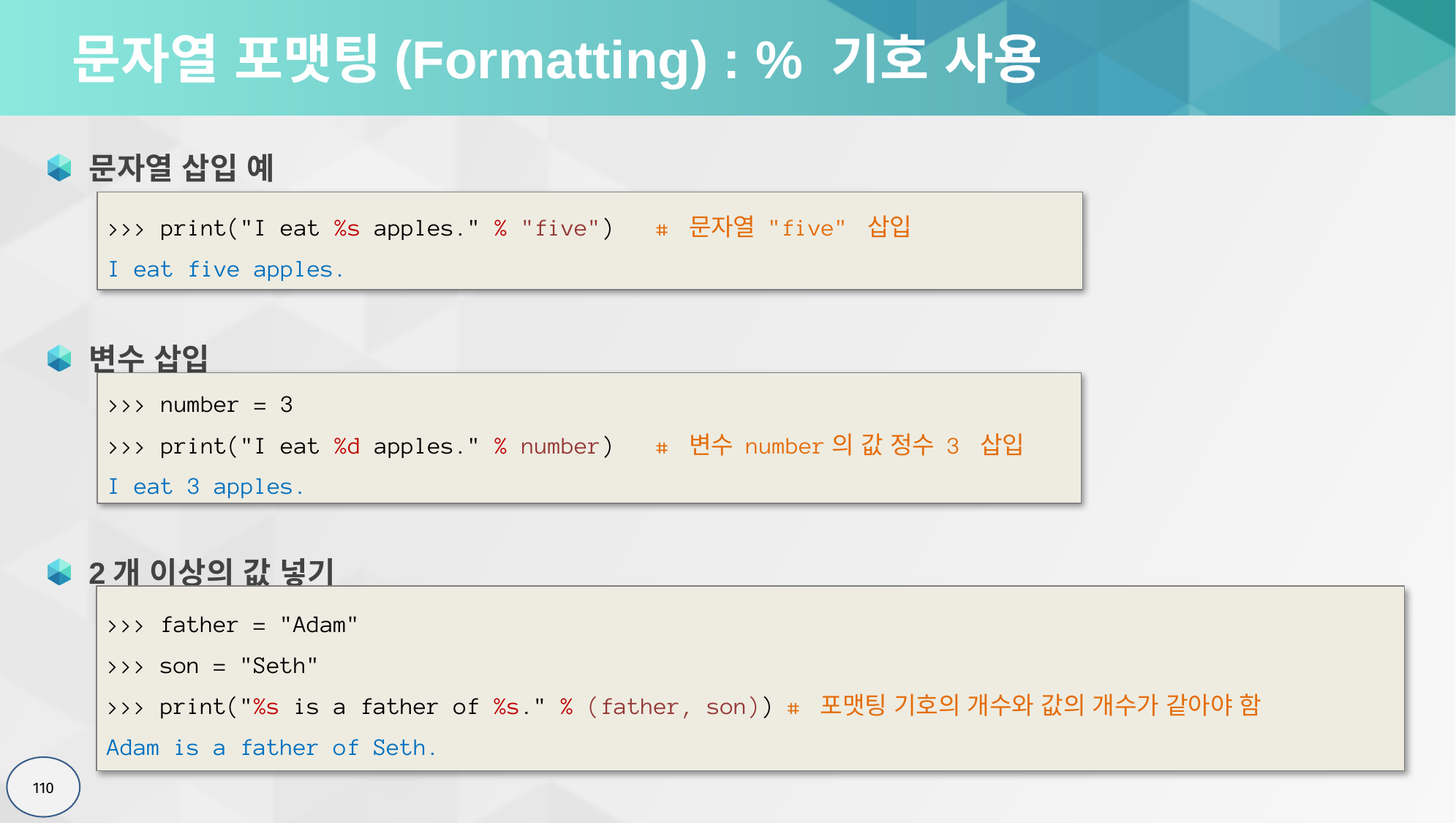

# 문자열 포맷팅(Formatting) : % 기호 사용
문자열 삽입 예

변수 삽입

2개 이상의 값 넣기
>>> print("I eat %s apples." % "five")	# 문자열 "five" 삽입
I eat five apples.
>>> number = 3
>>> print("I eat %d apples." % number)	# 변수 number의 값 정수 3 삽입
I eat 3 apples.
>>> father = "Adam"
>>> son = "Seth"
>>> print("%s is a father of %s." % (father, son)) # 포맷팅 기호의 개수와 값의 개수가 같아야 함
Adam is a father of Seth.